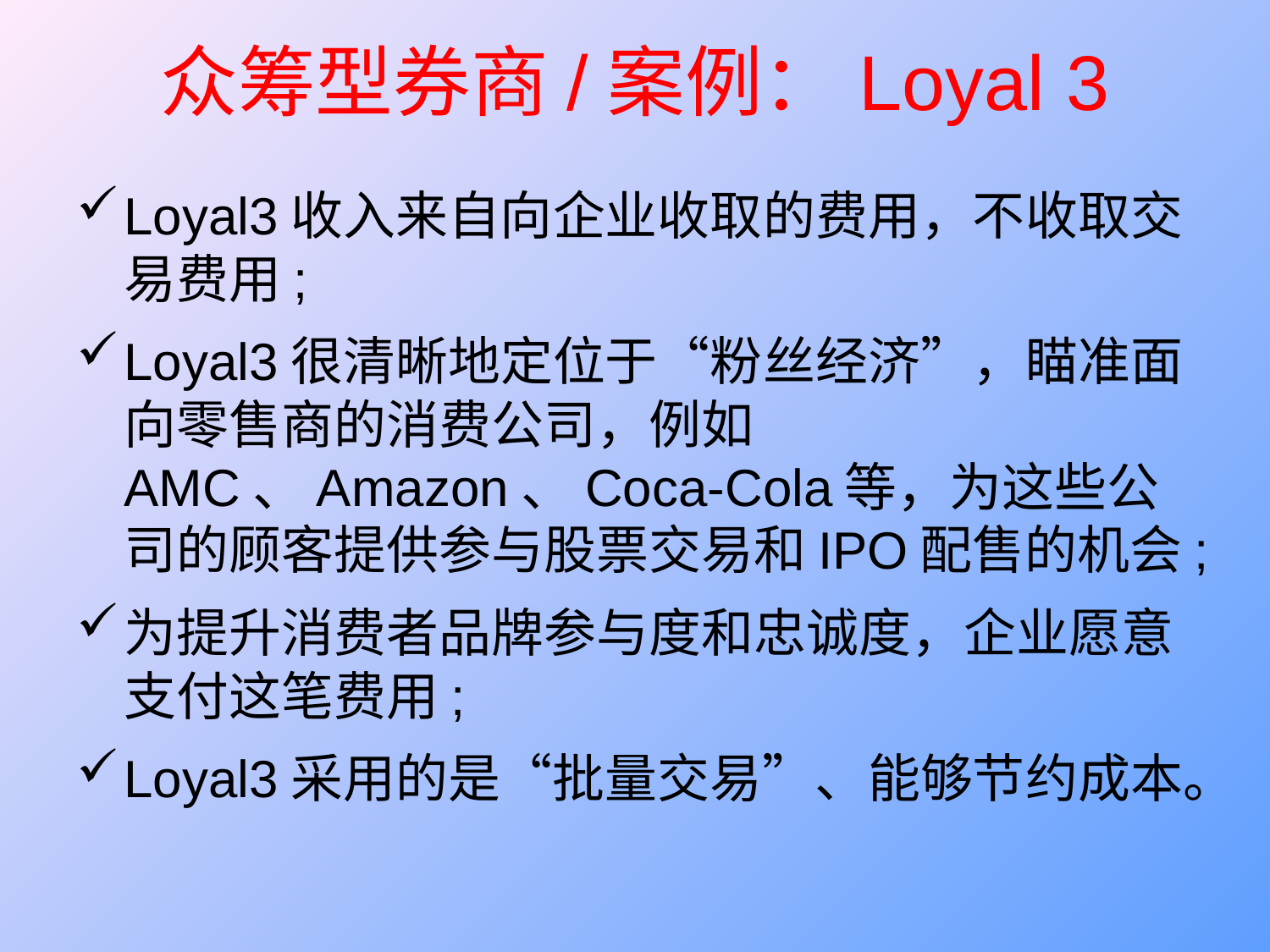

# 众筹型券商/案例：Loyal 3
Loyal3收入来自向企业收取的费用，不收取交易费用;
Loyal3很清晰地定位于“粉丝经济”，瞄准面向零售商的消费公司，例如AMC、Amazon、Coca-Cola等，为这些公司的顾客提供参与股票交易和IPO配售的机会;
为提升消费者品牌参与度和忠诚度，企业愿意支付这笔费用;
Loyal3采用的是“批量交易”、能够节约成本。